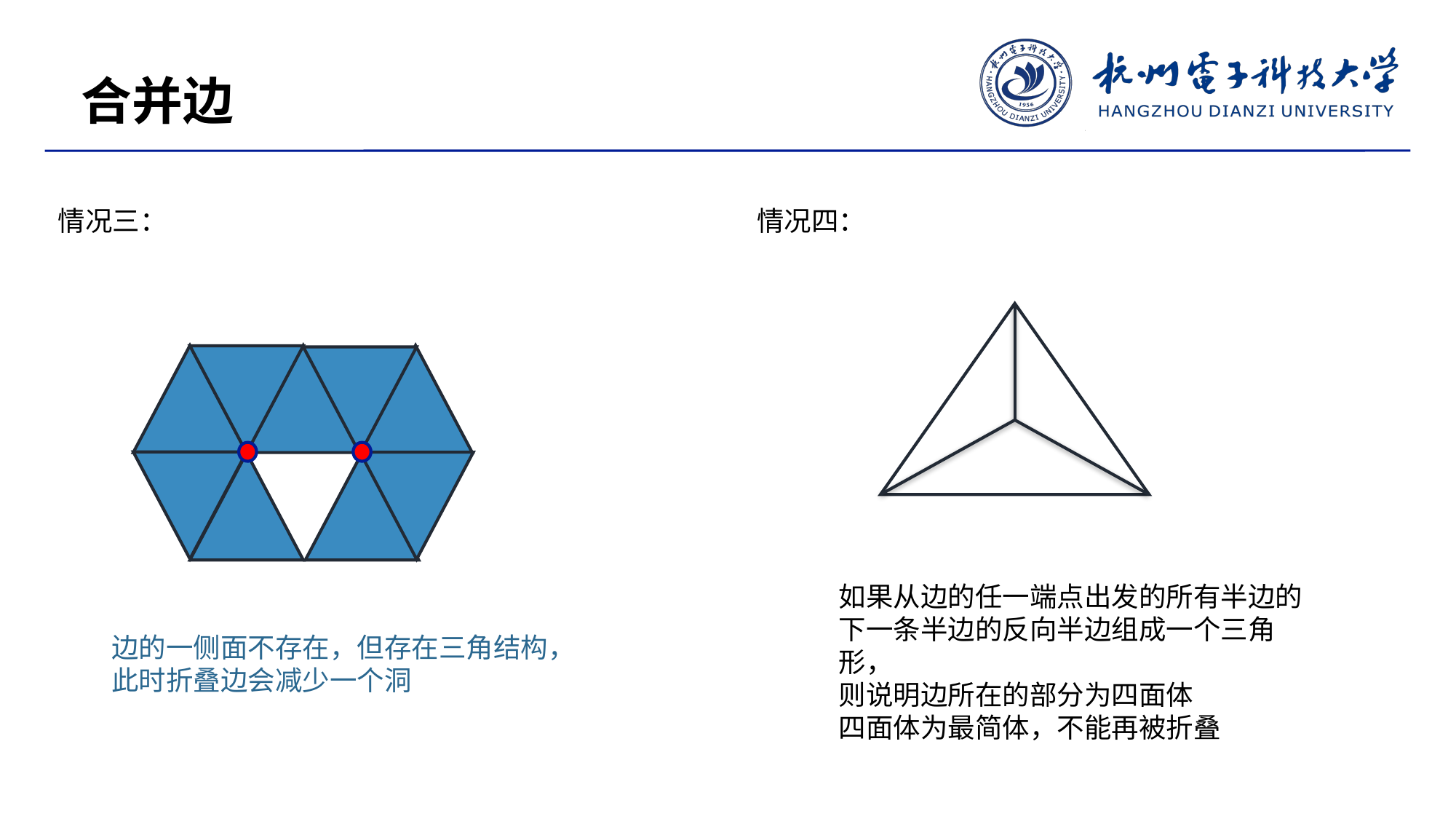

合并边
情况三：
情况四：

如果从边的任一端点出发的所有半边的下一条半边的反向半边组成一个三角形，
则说明边所在的部分为四面体
四面体为最简体，不能再被折叠
边的一侧面不存在，但存在三角结构，
此时折叠边会减少一个洞